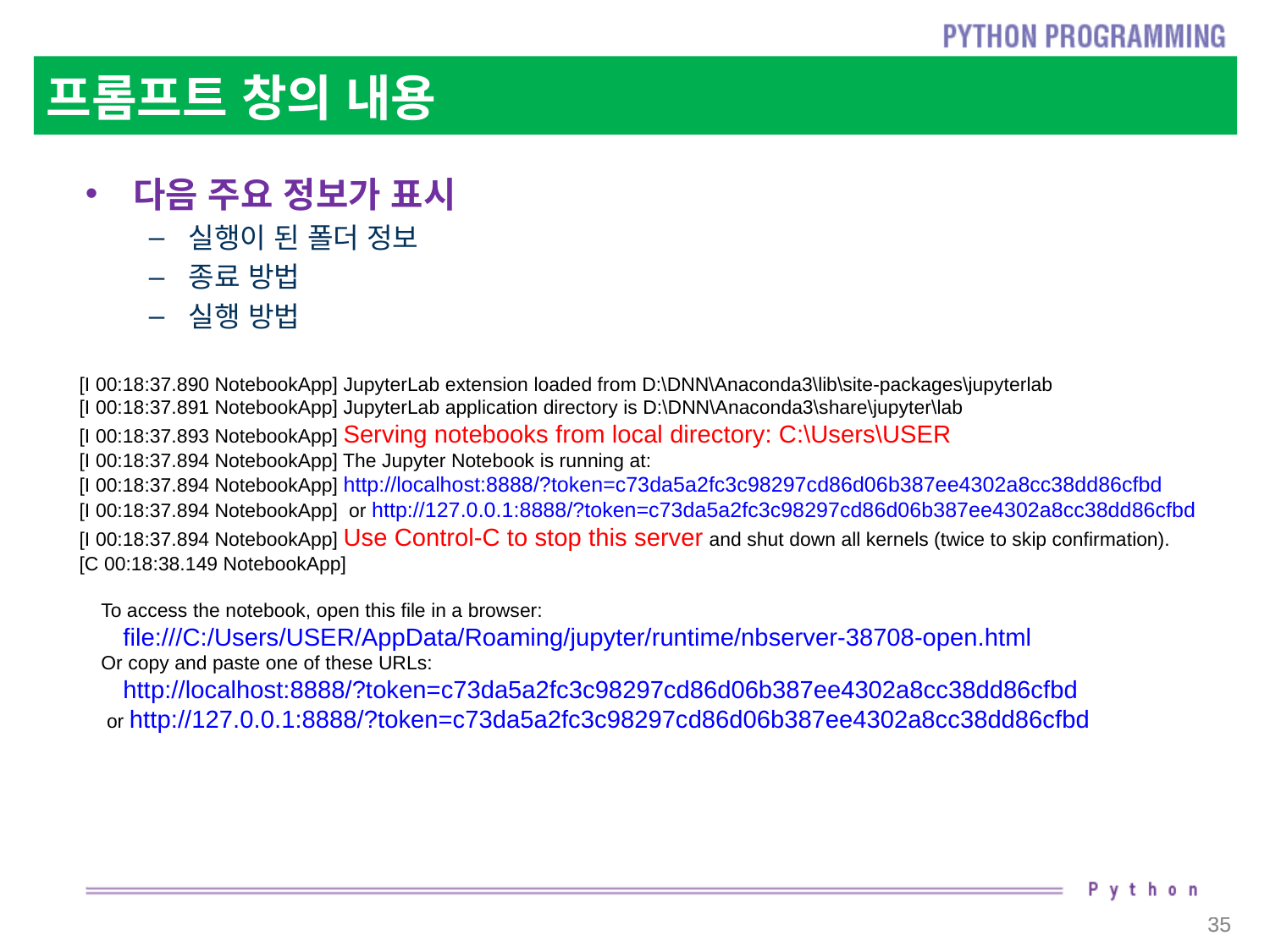

# 프롬프트 창의 내용
다음 주요 정보가 표시
실행이 된 폴더 정보
종료 방법
실행 방법
[I 00:18:37.890 NotebookApp] JupyterLab extension loaded from D:\DNN\Anaconda3\lib\site-packages\jupyterlab
[I 00:18:37.891 NotebookApp] JupyterLab application directory is D:\DNN\Anaconda3\share\jupyter\lab
[I 00:18:37.893 NotebookApp] Serving notebooks from local directory: C:\Users\USER
[I 00:18:37.894 NotebookApp] The Jupyter Notebook is running at:
[I 00:18:37.894 NotebookApp] http://localhost:8888/?token=c73da5a2fc3c98297cd86d06b387ee4302a8cc38dd86cfbd
[I 00:18:37.894 NotebookApp]  or http://127.0.0.1:8888/?token=c73da5a2fc3c98297cd86d06b387ee4302a8cc38dd86cfbd
[I 00:18:37.894 NotebookApp] Use Control-C to stop this server and shut down all kernels (twice to skip confirmation).
[C 00:18:38.149 NotebookApp]

    To access the notebook, open this file in a browser:
        file:///C:/Users/USER/AppData/Roaming/jupyter/runtime/nbserver-38708-open.html
    Or copy and paste one of these URLs:
        http://localhost:8888/?token=c73da5a2fc3c98297cd86d06b387ee4302a8cc38dd86cfbd
     or http://127.0.0.1:8888/?token=c73da5a2fc3c98297cd86d06b387ee4302a8cc38dd86cfbd
35